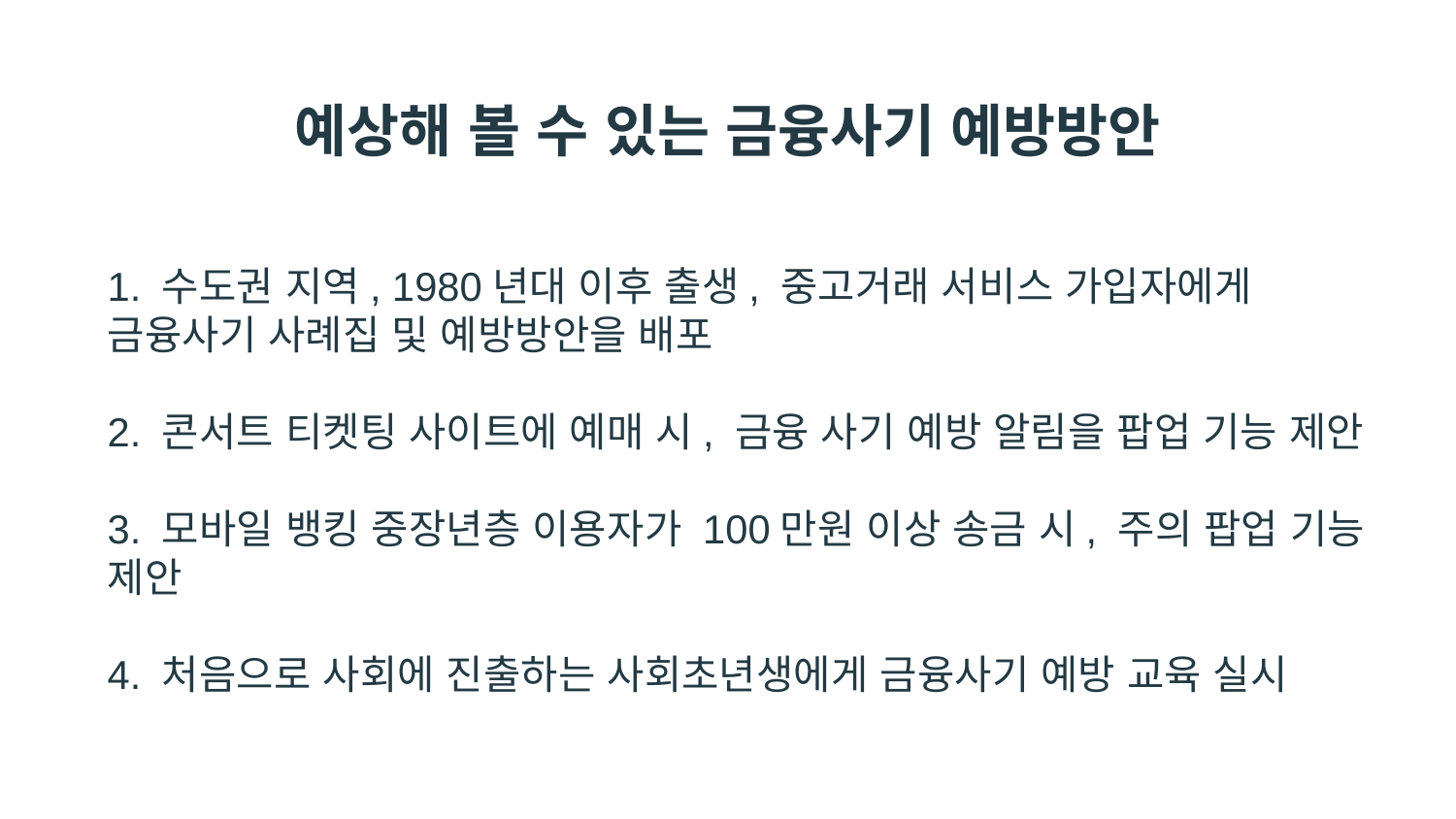

예상해 볼 수 있는 금융사기 예방방안
1. 수도권 지역, 1980년대 이후 출생, 중고거래 서비스 가입자에게
금융사기 사례집 및 예방방안을 배포

2. 콘서트 티켓팅 사이트에 예매 시, 금융 사기 예방 알림을 팝업 기능 제안

3. 모바일 뱅킹 중장년층 이용자가 100만원 이상 송금 시, 주의 팝업 기능 제안

4. 처음으로 사회에 진출하는 사회초년생에게 금융사기 예방 교육 실시